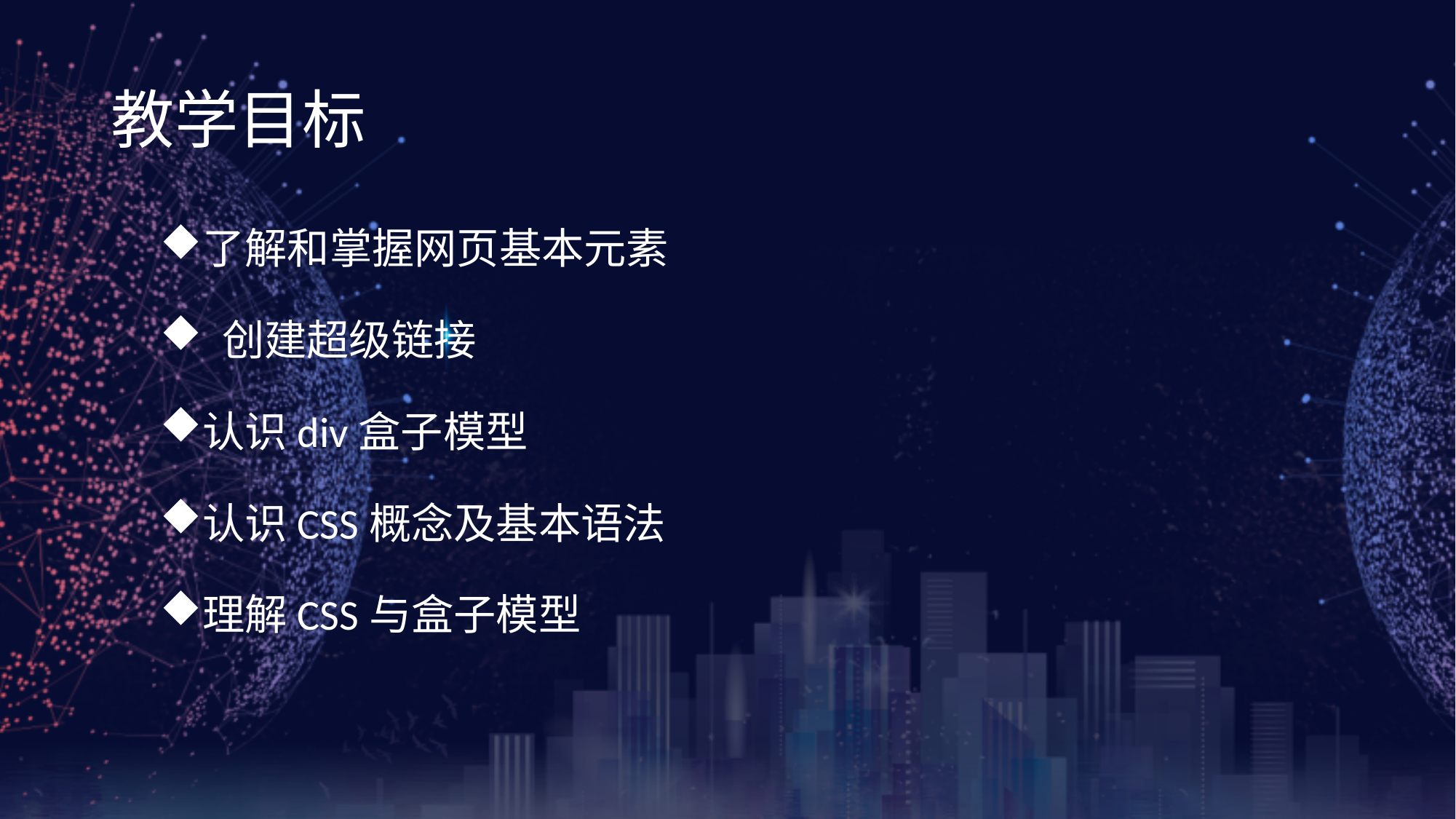

《网页设计与制作案例教程》（第3版）
# 教学目标
了解和掌握网页基本元素
 创建超级链接
认识div盒子模型
认识CSS概念及基本语法
理解CSS与盒子模型